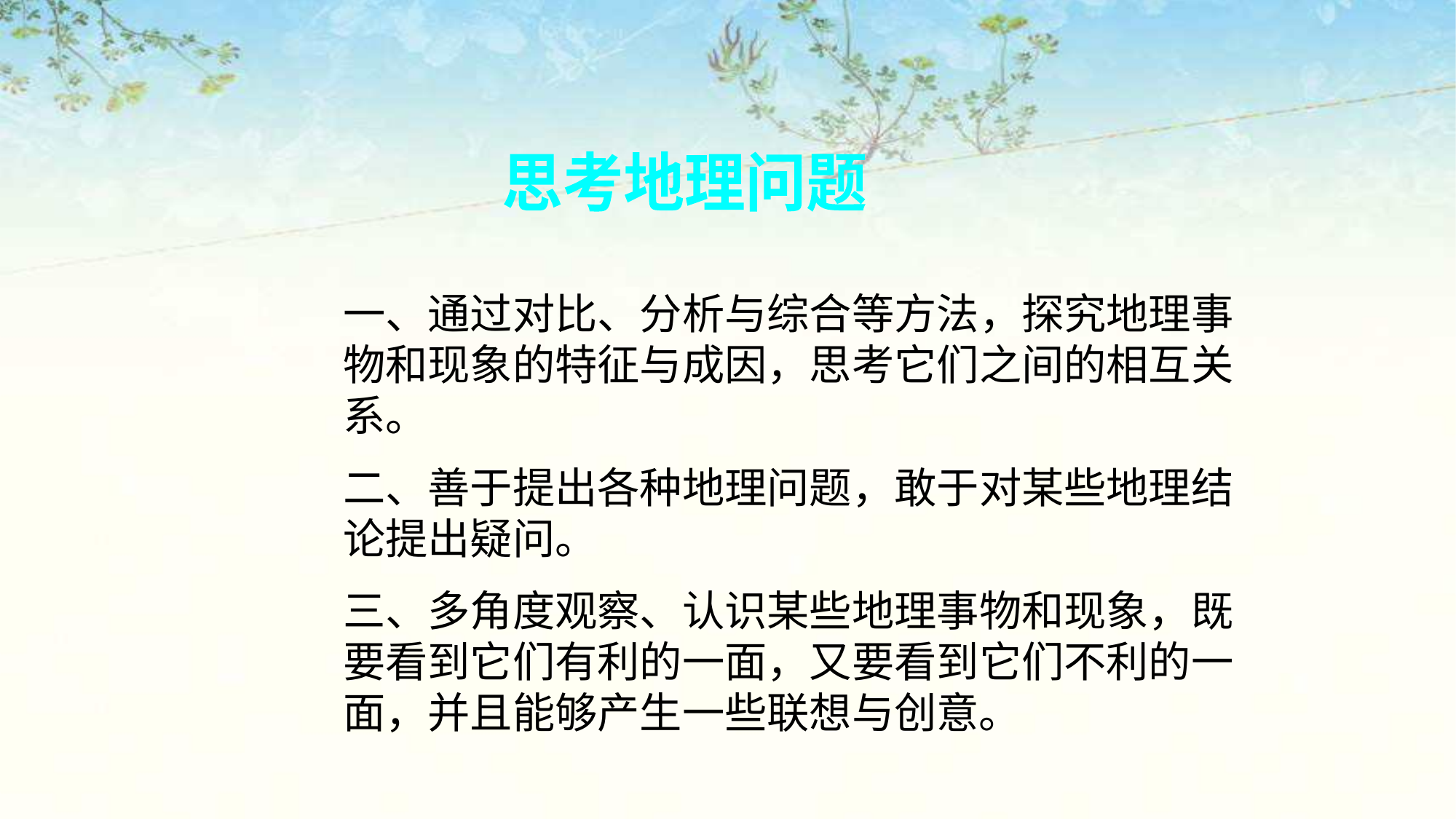

思考地理问题
一、通过对比、分析与综合等方法，探究地理事物和现象的特征与成因，思考它们之间的相互关系。
二、善于提出各种地理问题，敢于对某些地理结论提出疑问。
三、多角度观察、认识某些地理事物和现象，既要看到它们有利的一面，又要看到它们不利的一面，并且能够产生一些联想与创意。